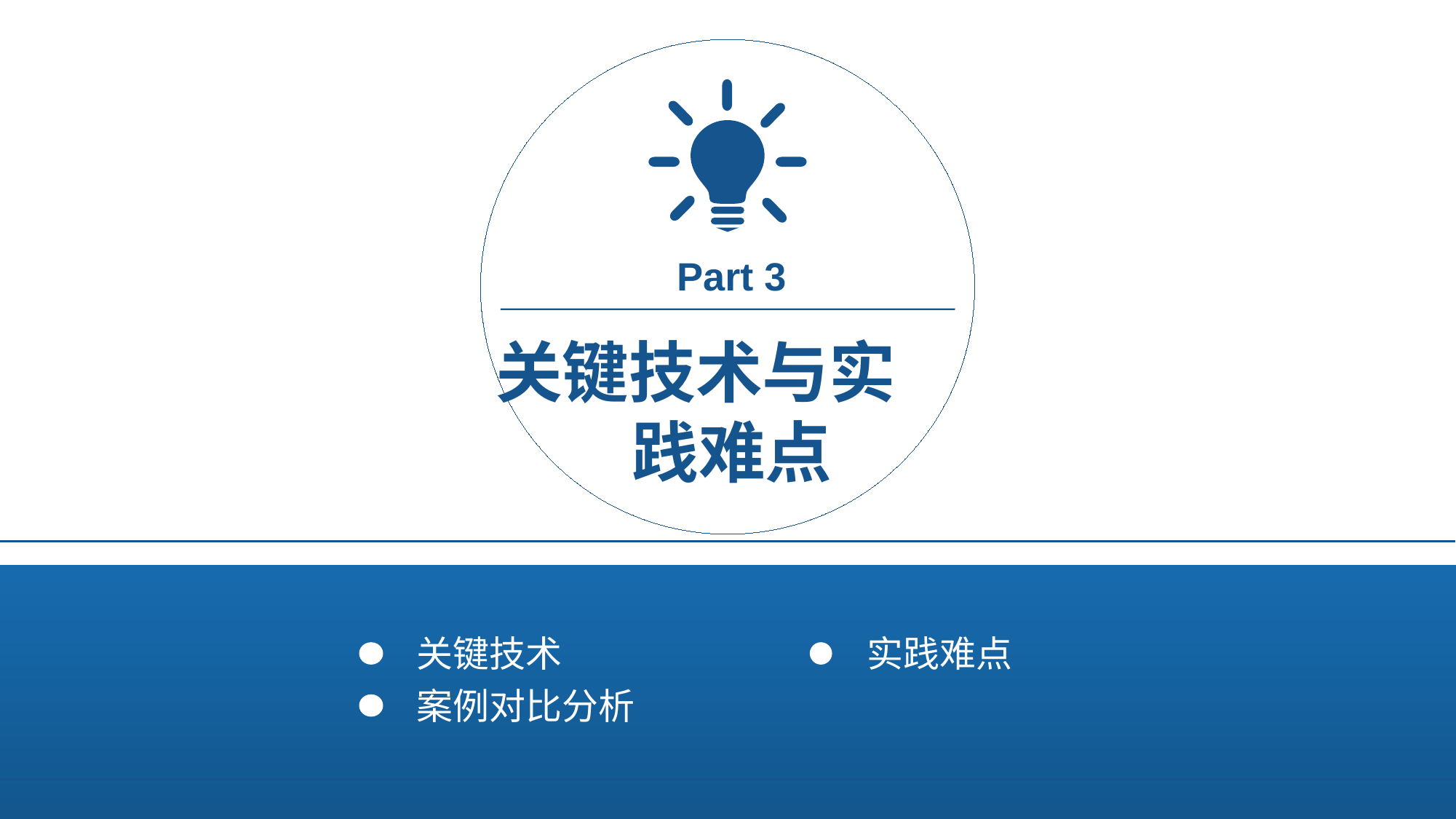

Part 3

关键技术与实
践难点

关键技术
实践难点

案例对比分析